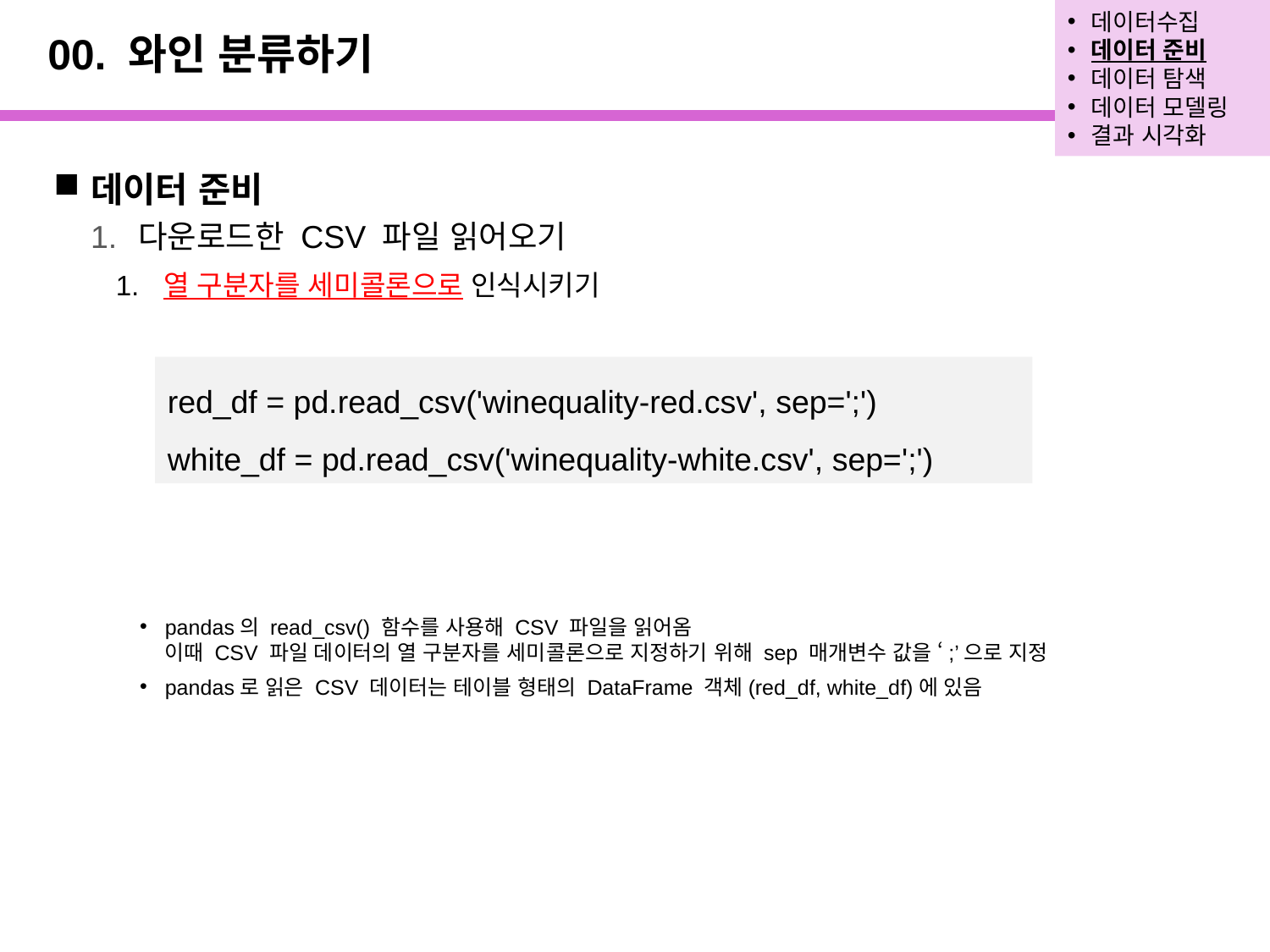

데이터수집
데이터 준비
데이터 탐색
데이터 모델링
결과 시각화
# 00. 와인 분류하기
데이터 준비
다운로드한 CSV 파일 읽어오기
열 구분자를 세미콜론으로 인식시키기

red_df = pd.read_csv('winequality-red.csv', sep=';')
white_df = pd.read_csv('winequality-white.csv', sep=';')

pandas의 read_csv() 함수를 사용해 CSV 파일을 읽어옴
이때 CSV 파일 데이터의 열 구분자를 세미콜론으로 지정하기 위해 sep 매개변수 값을 ‘;’으로 지정
pandas로 읽은 CSV 데이터는 테이블 형태의 DataFrame 객체(red_df, white_df)에 있음